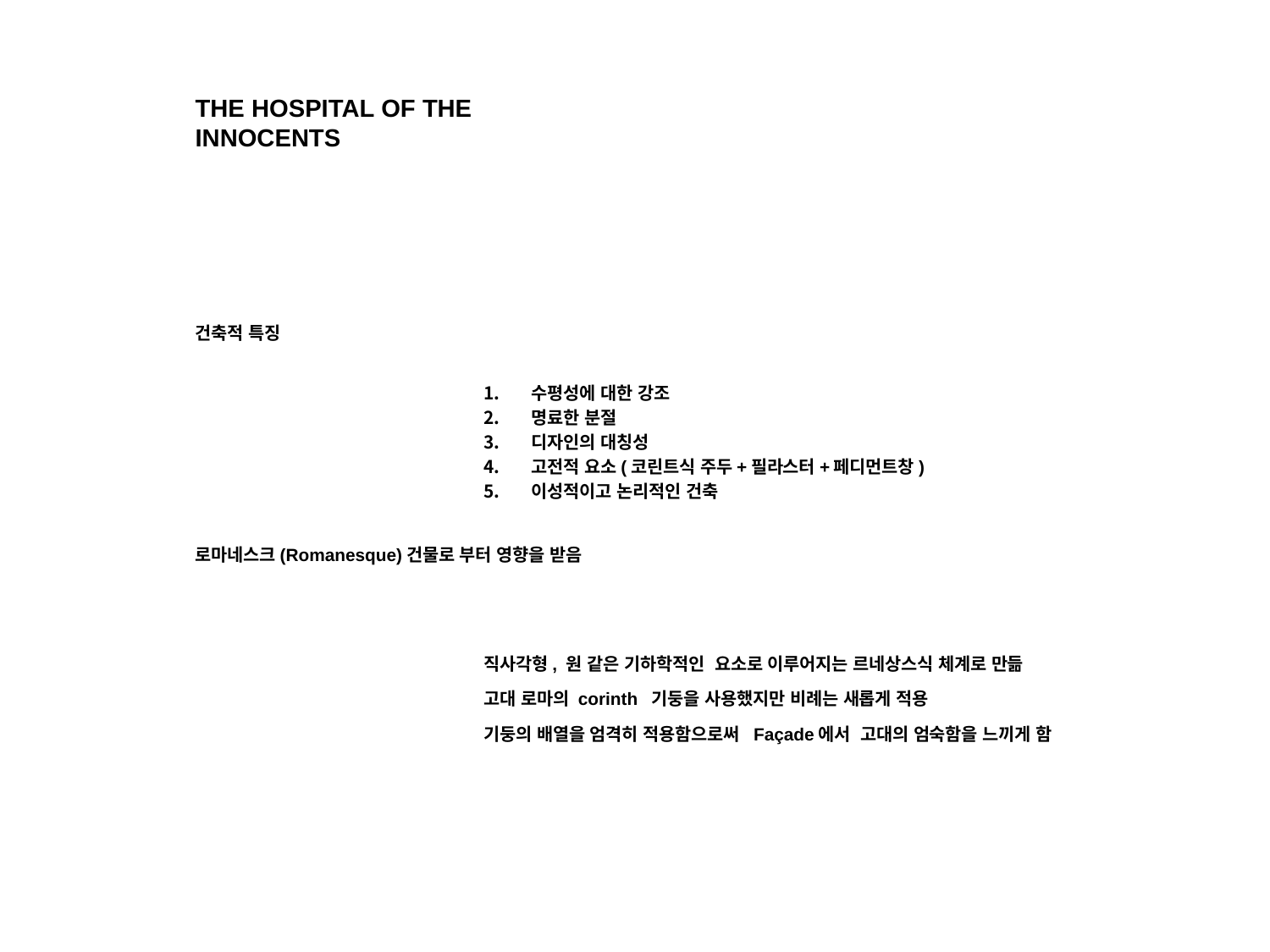

THE HOSPITAL OF THE INNOCENTS

건축적 특징

로마네스크(Romanesque)건물로 부터 영향을 받음

수평성에 대한 강조
명료한 분절
디자인의 대칭성
고전적 요소(코린트식 주두+필라스터+페디먼트창)
이성적이고 논리적인 건축

직사각형, 원 같은 기하학적인  요소로 이루어지는 르네상스식 체계로 만듦
고대 로마의 corinth  기둥을 사용했지만 비례는 새롭게 적용
기둥의 배열을 엄격히 적용함으로써  Façade에서  고대의 엄숙함을 느끼게 함